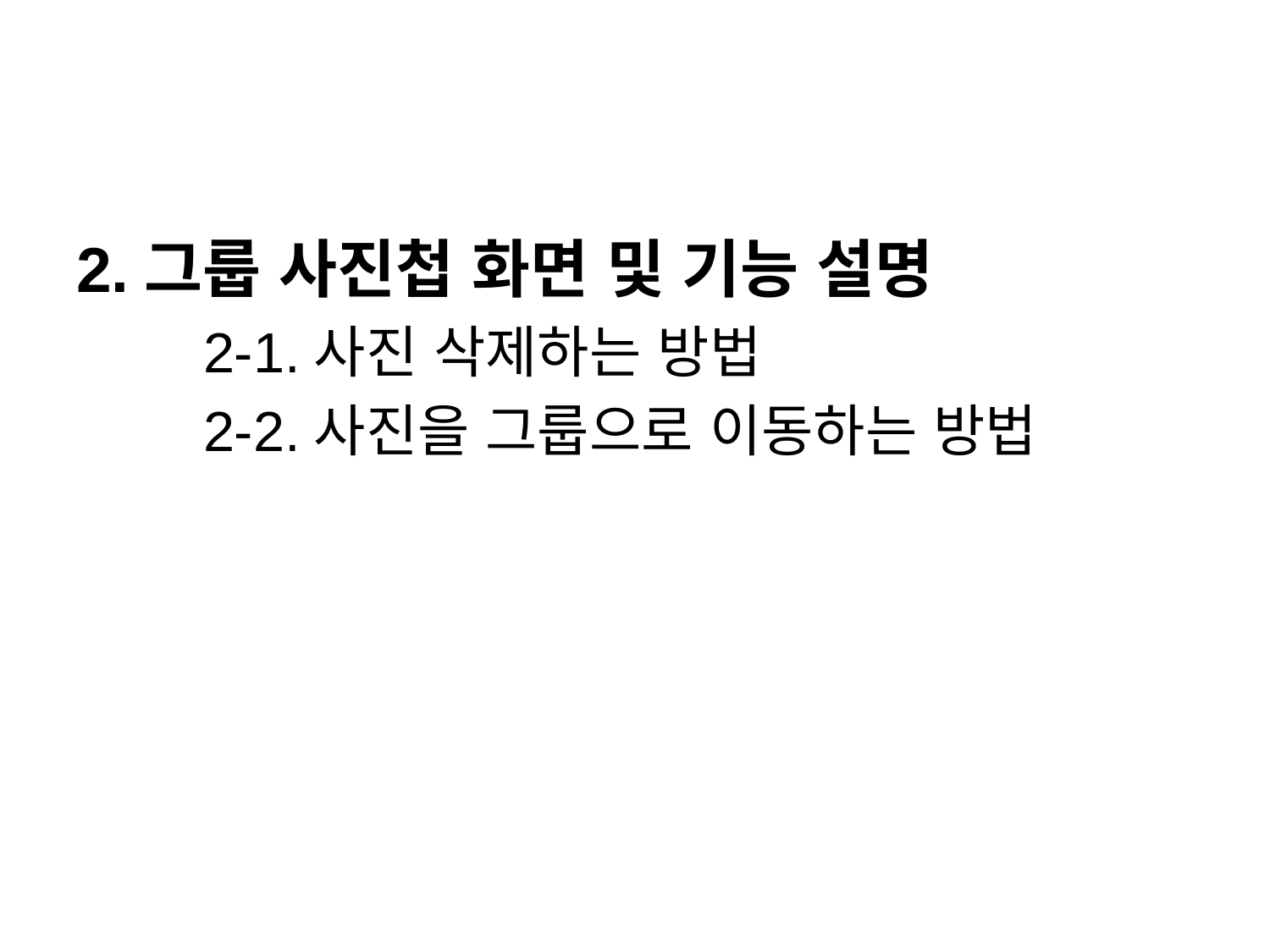

2.그룹 사진첩 화면 및 기능 설명
	2-1.사진 삭제하는 방법
	2-2.사진을 그룹으로 이동하는 방법